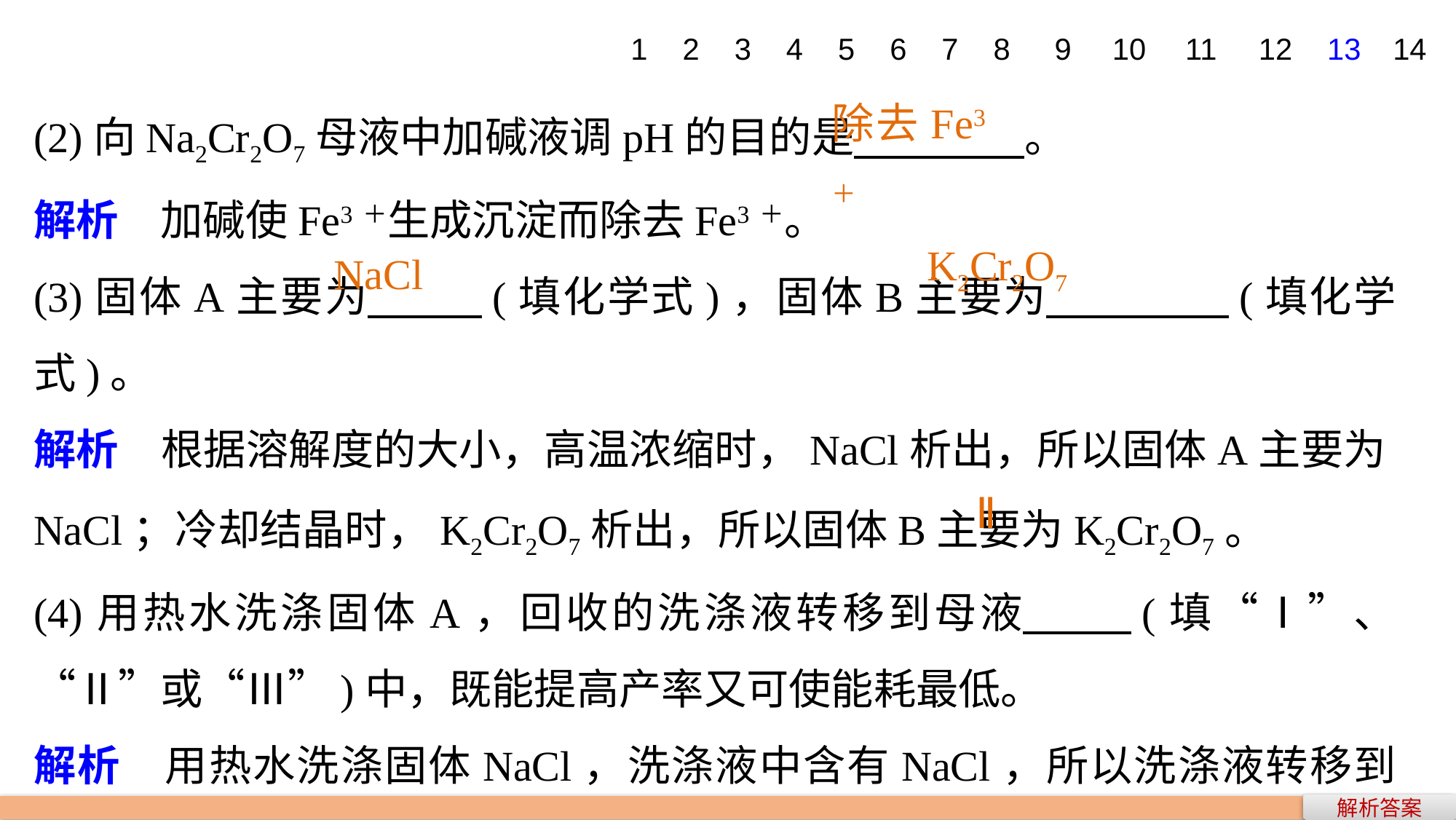

1
2
3
4
5
6
7
8
9
10
11
12
13
14
除去Fe3＋
(2)向Na2Cr2O7母液中加碱液调pH的目的是                  。
解析　加碱使Fe3＋生成沉淀而除去Fe3＋。
(3)固体A主要为          (填化学式)，固体B主要为                (填化学式)。
解析　根据溶解度的大小，高温浓缩时，NaCl析出，所以固体A主要为NaCl；冷却结晶时，K2Cr2O7析出，所以固体B主要为K2Cr2O7。
(4)用热水洗涤固体A，回收的洗涤液转移到母液        (填“Ⅰ”、“Ⅱ”或“Ⅲ”)中，既能提高产率又可使能耗最低。
解析　用热水洗涤固体NaCl，洗涤液中含有NaCl，所以洗涤液转移到母液Ⅱ中，既能提高产率又能使能耗最低。
K2Cr2O7
NaCl
Ⅱ
解析答案